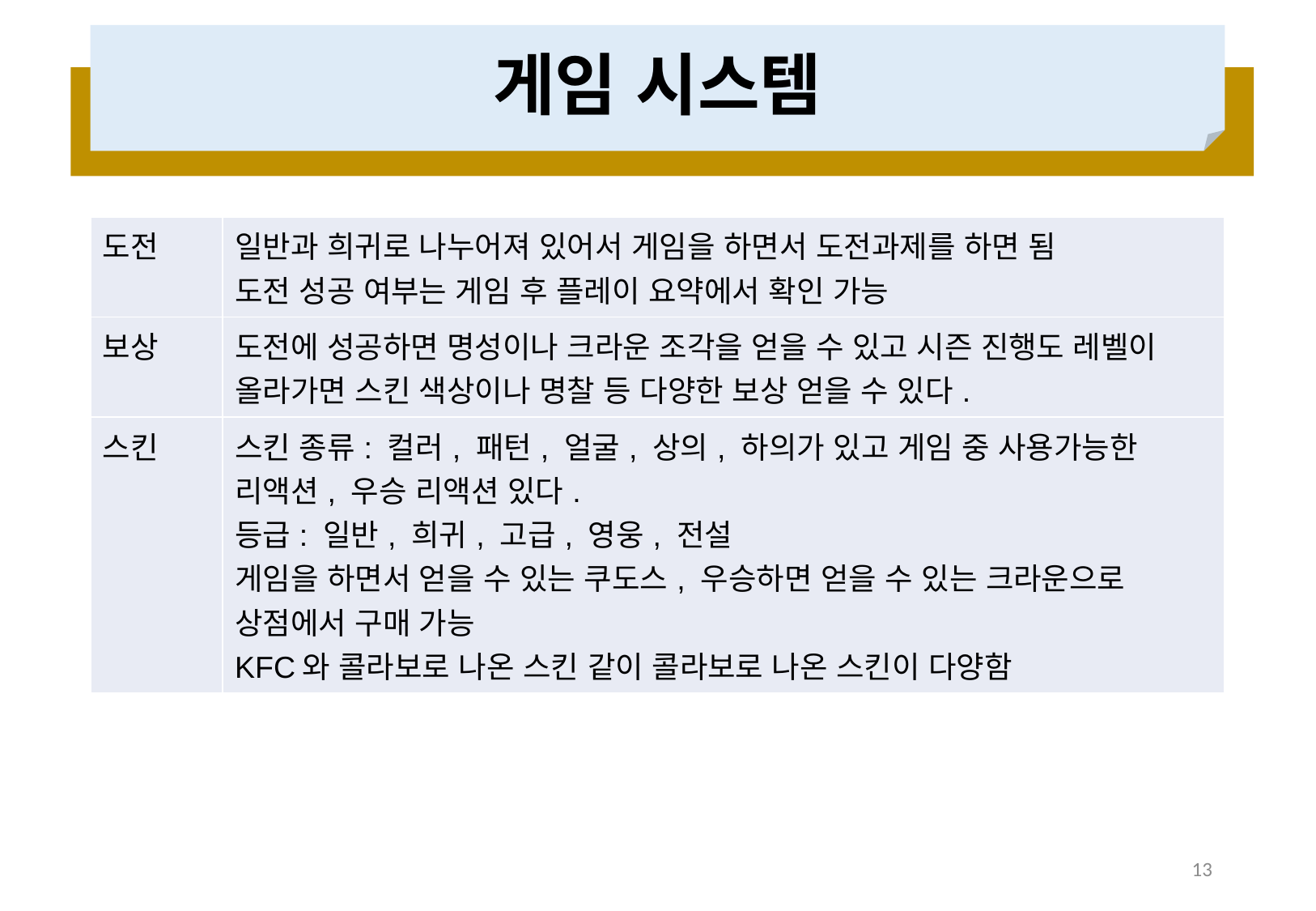

# 게임 시스템
| 도전 | 일반과 희귀로 나누어져 있어서 게임을 하면서 도전과제를 하면 됨 도전 성공 여부는 게임 후 플레이 요약에서 확인 가능 |
| --- | --- |
| 보상 | 도전에 성공하면 명성이나 크라운 조각을 얻을 수 있고 시즌 진행도 레벨이 올라가면 스킨 색상이나 명찰 등 다양한 보상 얻을 수 있다. |
| 스킨 | 스킨 종류: 컬러, 패턴, 얼굴, 상의, 하의가 있고 게임 중 사용가능한 리액션, 우승 리액션 있다. 등급: 일반, 희귀, 고급, 영웅, 전설 게임을 하면서 얻을 수 있는 쿠도스, 우승하면 얻을 수 있는 크라운으로 상점에서 구매 가능 KFC와 콜라보로 나온 스킨 같이 콜라보로 나온 스킨이 다양함 |
13